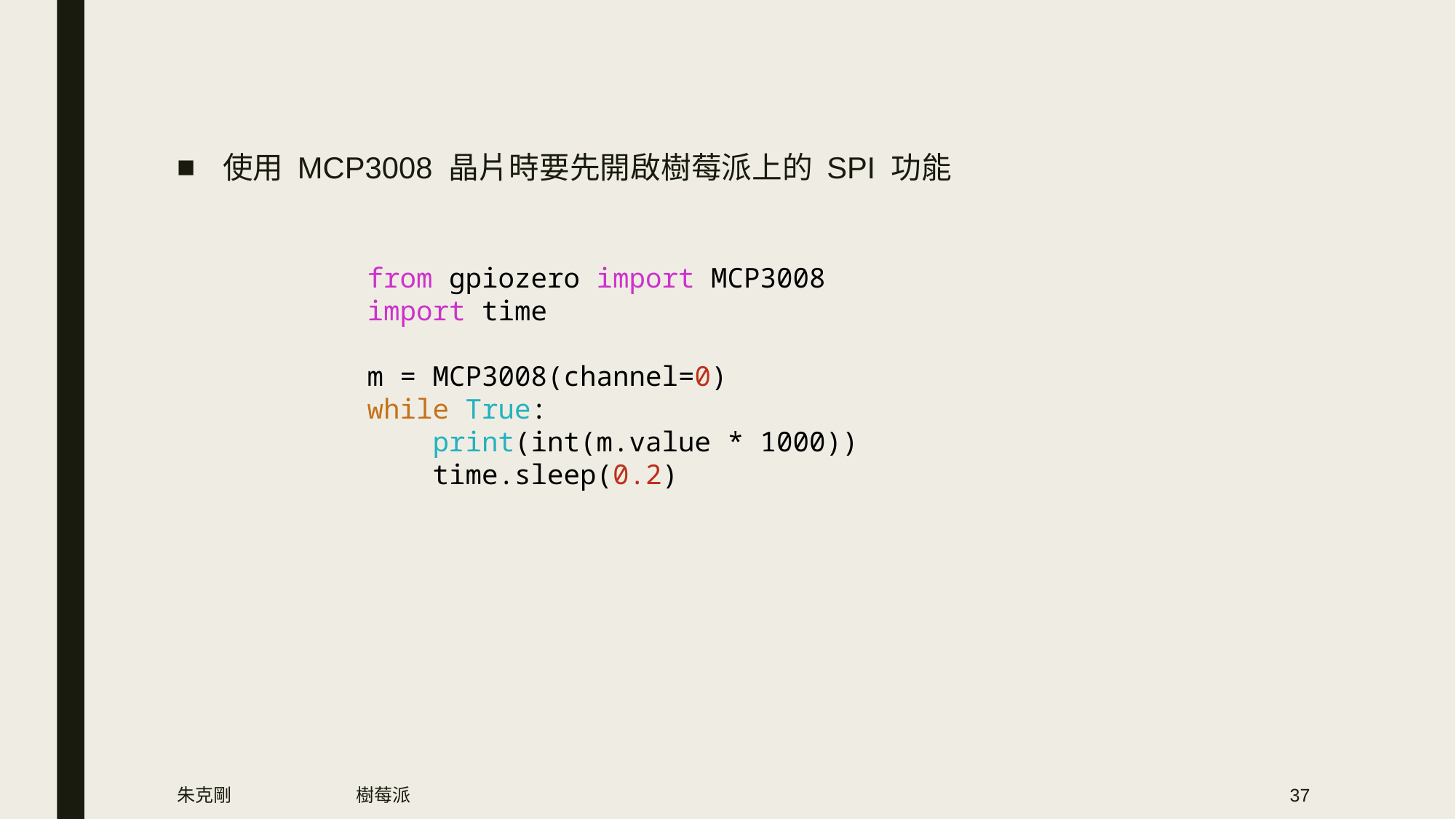

使用 MCP3008 晶片時要先開啟樹莓派上的 SPI 功能
from gpiozero import MCP3008
import time

m = MCP3008(channel=0)
while True:
    print(int(m.value * 1000))
    time.sleep(0.2)
朱克剛
樹莓派
37